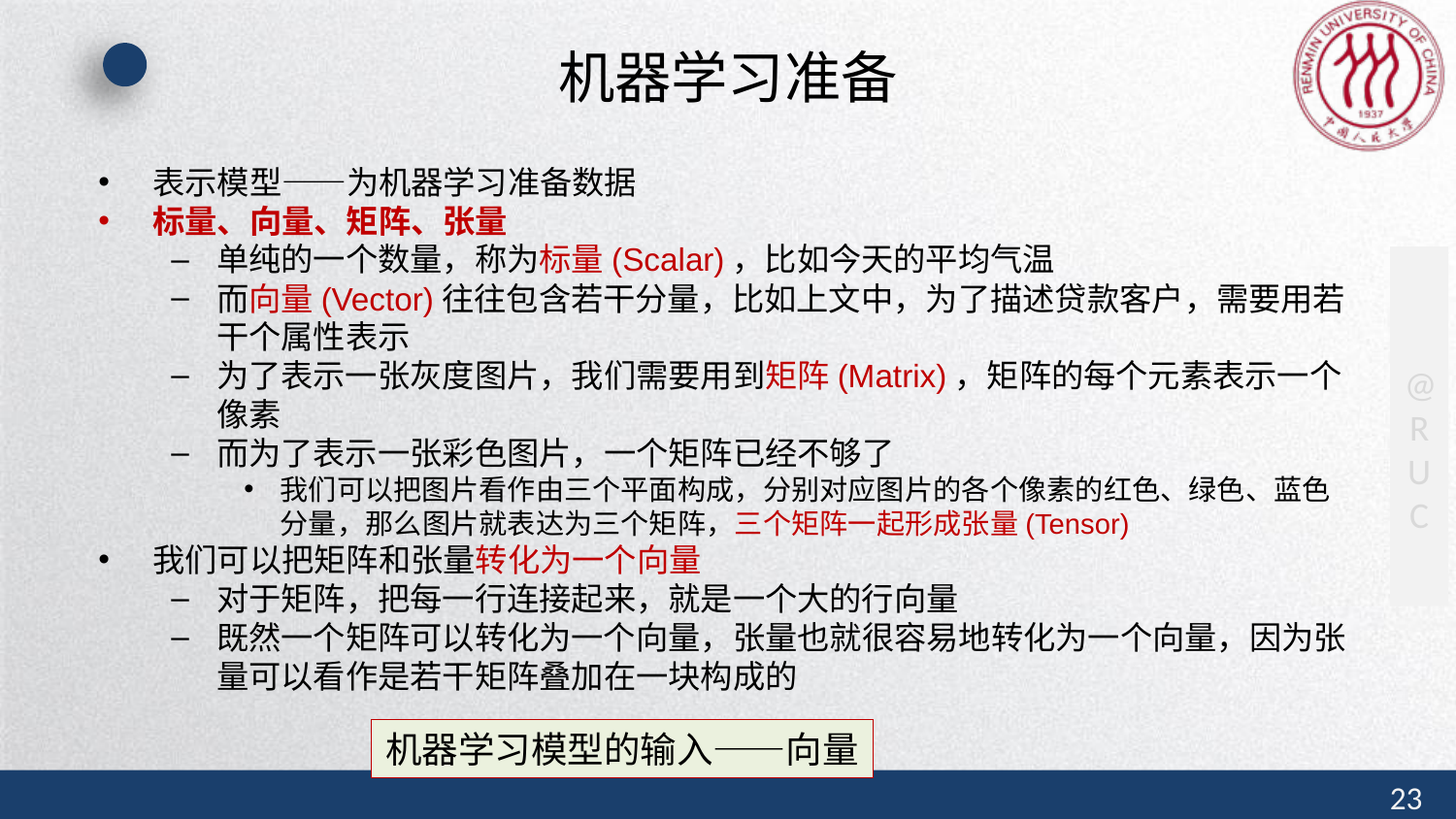

# 机器学习准备
表示模型——为机器学习准备数据
标量、向量、矩阵、张量
单纯的一个数量，称为标量(Scalar)，比如今天的平均气温
而向量(Vector)往往包含若干分量，比如上文中，为了描述贷款客户，需要用若干个属性表示
为了表示一张灰度图片，我们需要用到矩阵(Matrix)，矩阵的每个元素表示一个像素
而为了表示一张彩色图片，一个矩阵已经不够了
我们可以把图片看作由三个平面构成，分别对应图片的各个像素的红色、绿色、蓝色分量，那么图片就表达为三个矩阵，三个矩阵一起形成张量(Tensor)
我们可以把矩阵和张量转化为一个向量
对于矩阵，把每一行连接起来，就是一个大的行向量
既然一个矩阵可以转化为一个向量，张量也就很容易地转化为一个向量，因为张量可以看作是若干矩阵叠加在一块构成的
机器学习模型的输入——向量